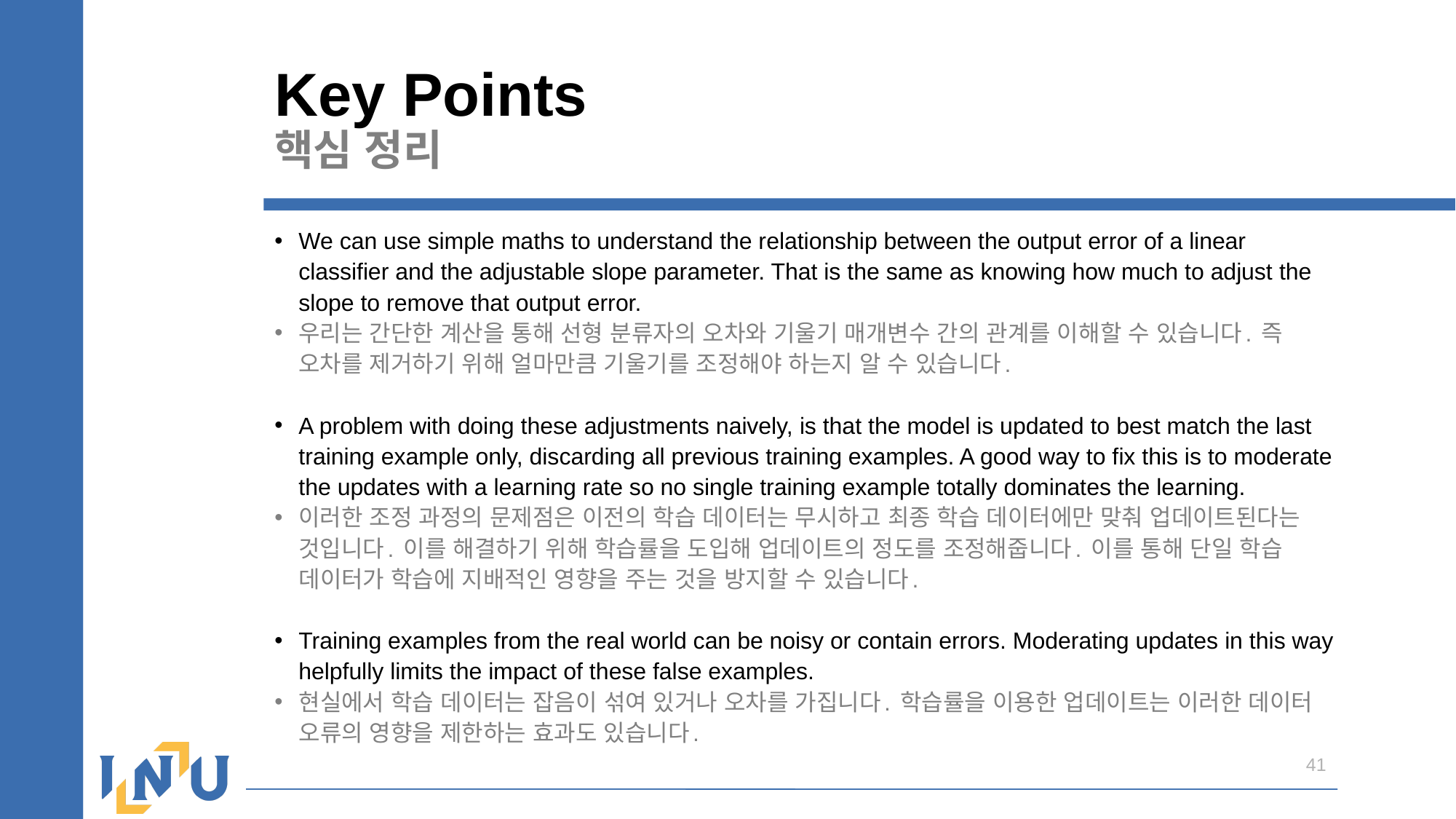

# Key Points 핵심 정리
We can use simple maths to understand the relationship between the output error of a linear classifier and the adjustable slope parameter. That is the same as knowing how much to adjust the slope to remove that output error.
우리는 간단한 계산을 통해 선형 분류자의 오차와 기울기 매개변수 간의 관계를 이해할 수 있습니다. 즉 오차를 제거하기 위해 얼마만큼 기울기를 조정해야 하는지 알 수 있습니다.

A problem with doing these adjustments naively, is that the model is updated to best match the last training example only, discarding all previous training examples. A good way to fix this is to moderate the updates with a learning rate so no single training example totally dominates the learning.
이러한 조정 과정의 문제점은 이전의 학습 데이터는 무시하고 최종 학습 데이터에만 맞춰 업데이트된다는 것입니다. 이를 해결하기 위해 학습률을 도입해 업데이트의 정도를 조정해줍니다. 이를 통해 단일 학습 데이터가 학습에 지배적인 영향을 주는 것을 방지할 수 있습니다.

Training examples from the real world can be noisy or contain errors. Moderating updates in this way helpfully limits the impact of these false examples.
현실에서 학습 데이터는 잡음이 섞여 있거나 오차를 가집니다. 학습률을 이용한 업데이트는 이러한 데이터 오류의 영향을 제한하는 효과도 있습니다.
41